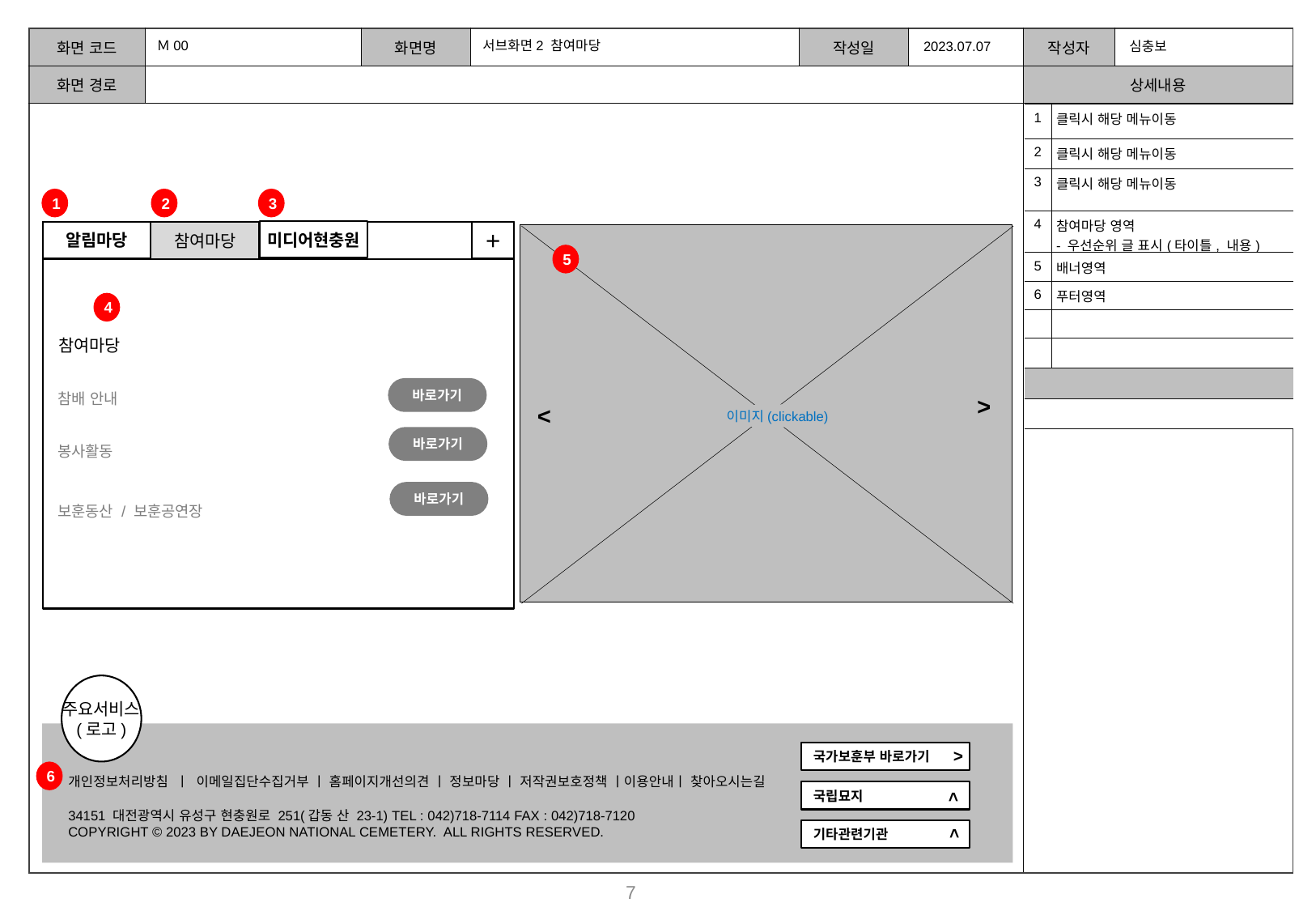

Ｍ00
서브화면2 참여마당
2023.07.07
심충보
| 1 | 클릭시 해당 메뉴이동 |
| --- | --- |
| 2 | 클릭시 해당 메뉴이동 |
| 3 | 클릭시 해당 메뉴이동 |
| 4 | 참여마당 영역 - 우선순위 글 표시(타이틀, 내용) |
| 5 | 배너영역 |
| 6 | 푸터영역 |
|  |  |
|  |  |
|  |  |
|  |  |
1
2
3
미디어현충원

알림마당
+

참여마당

이미지(clickable)
5
4
참여마당
바로가기
참배 안내
<
<
바로가기
봉사활동
바로가기
보훈동산 / 보훈공연장
주요서비스
(로고)

<
국가보훈부 바로가기
6
개인정보처리방침  ㅣ  이메일집단수집거부 ㅣ 홈페이지개선의견 ㅣ 정보마당 ㅣ 저작권보호정책 ㅣ이용안내ㅣ 찾아오시는길
<
국립묘지
34151 대전광역시 유성구 현충원로 251(갑동 산 23-1) TEL : 042)718-7114 FAX : 042)718-7120
COPYRIGHT © 2023 BY DAEJEON NATIONAL CEMETERY.  ALL RIGHTS RESERVED.
<
기타관련기관